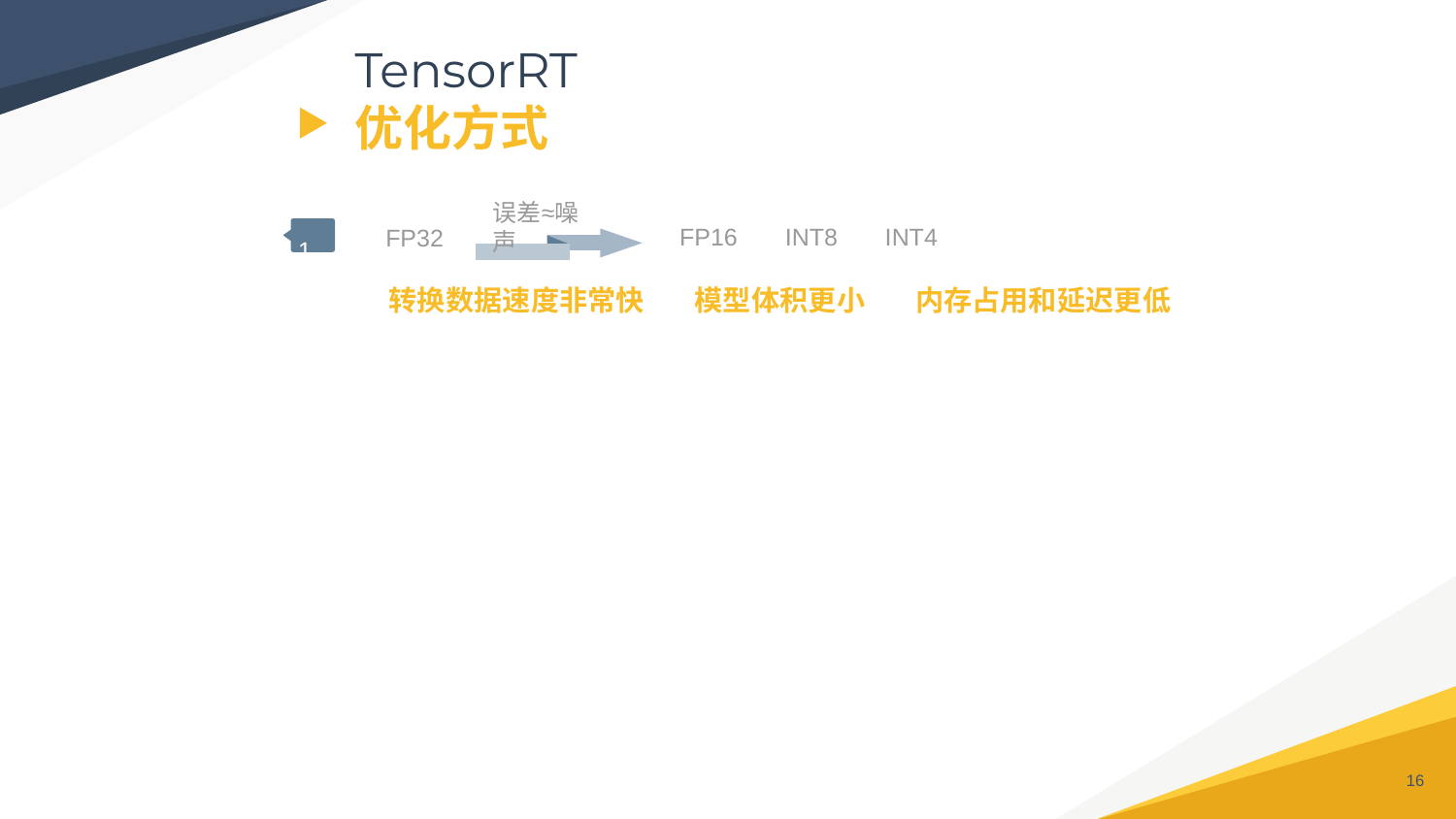

# TensorRT 优化方式
误差≈噪声
  1
FP16       INT8       INT4
FP32

转换数据速度非常快
模型体积更小
内存占用和延迟更低
16